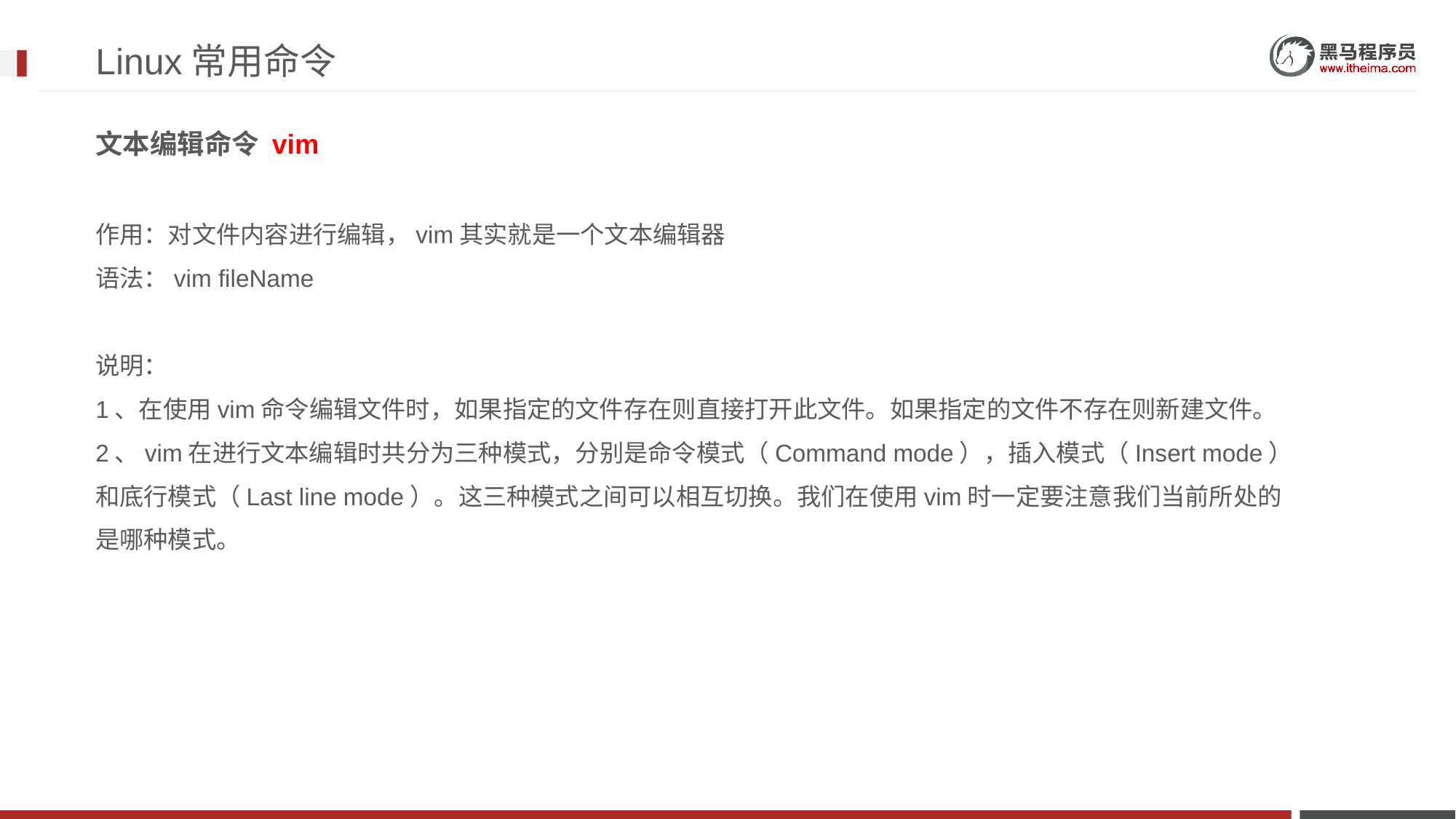

# Linux常用命令
文本编辑命令 vim
作用：对文件内容进行编辑，vim其实就是一个文本编辑器
语法：vim fileName

说明：
1、在使用vim命令编辑文件时，如果指定的文件存在则直接打开此文件。如果指定的文件不存在则新建文件。
2、vim在进行文本编辑时共分为三种模式，分别是命令模式（Command mode），插入模式（Insert mode）和底行模式（Last line mode）。这三种模式之间可以相互切换。我们在使用vim时一定要注意我们当前所处的是哪种模式。